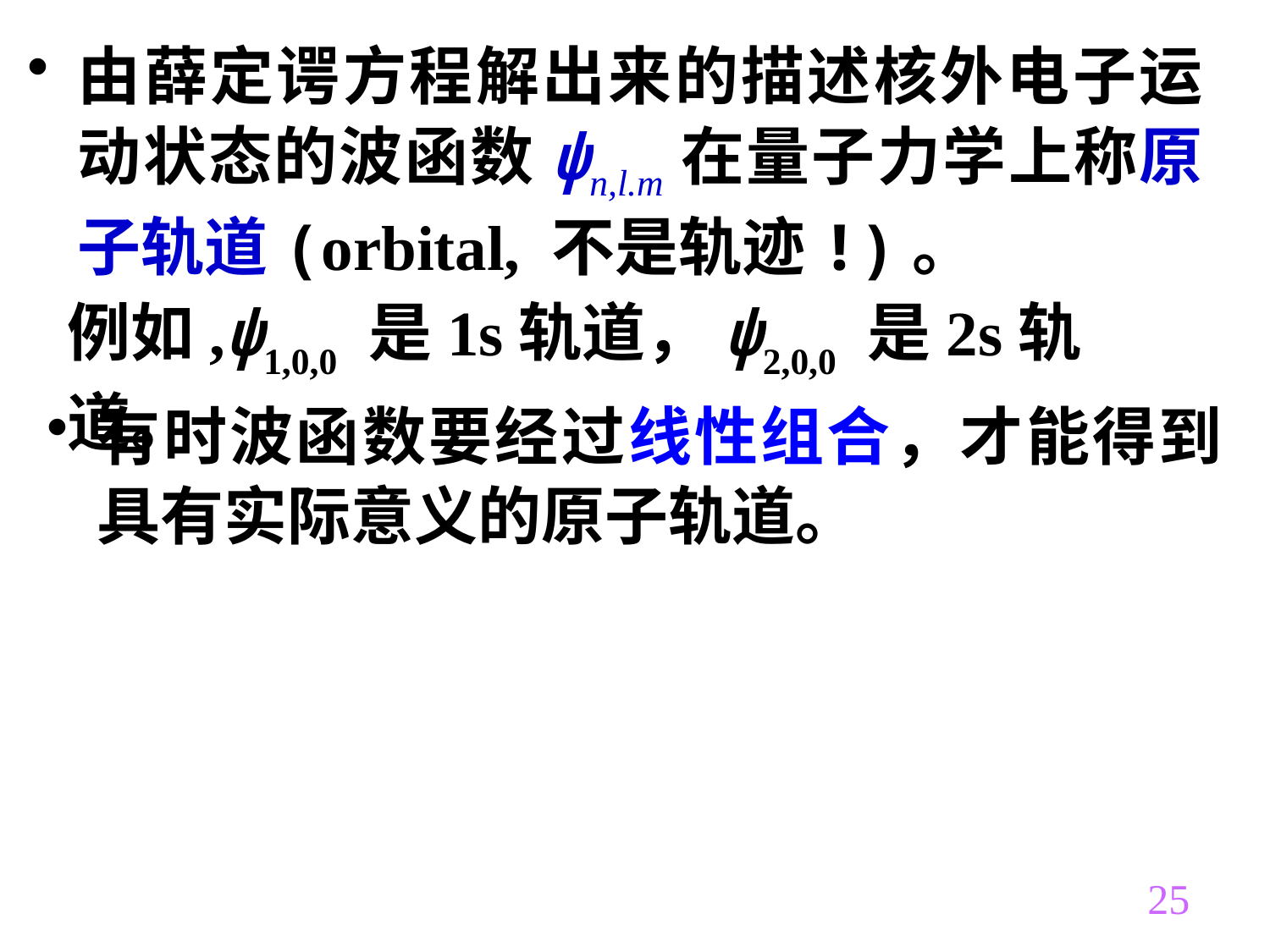

由薛定谔方程解出来的描述核外电子运动状态的波函数ψn,l.m在量子力学上称原子轨道(orbital, 不是轨迹!)。
例如,ψ1,0,0 是1s轨道，ψ2,0,0 是2s轨道。
有时波函数要经过线性组合，才能得到具有实际意义的原子轨道。